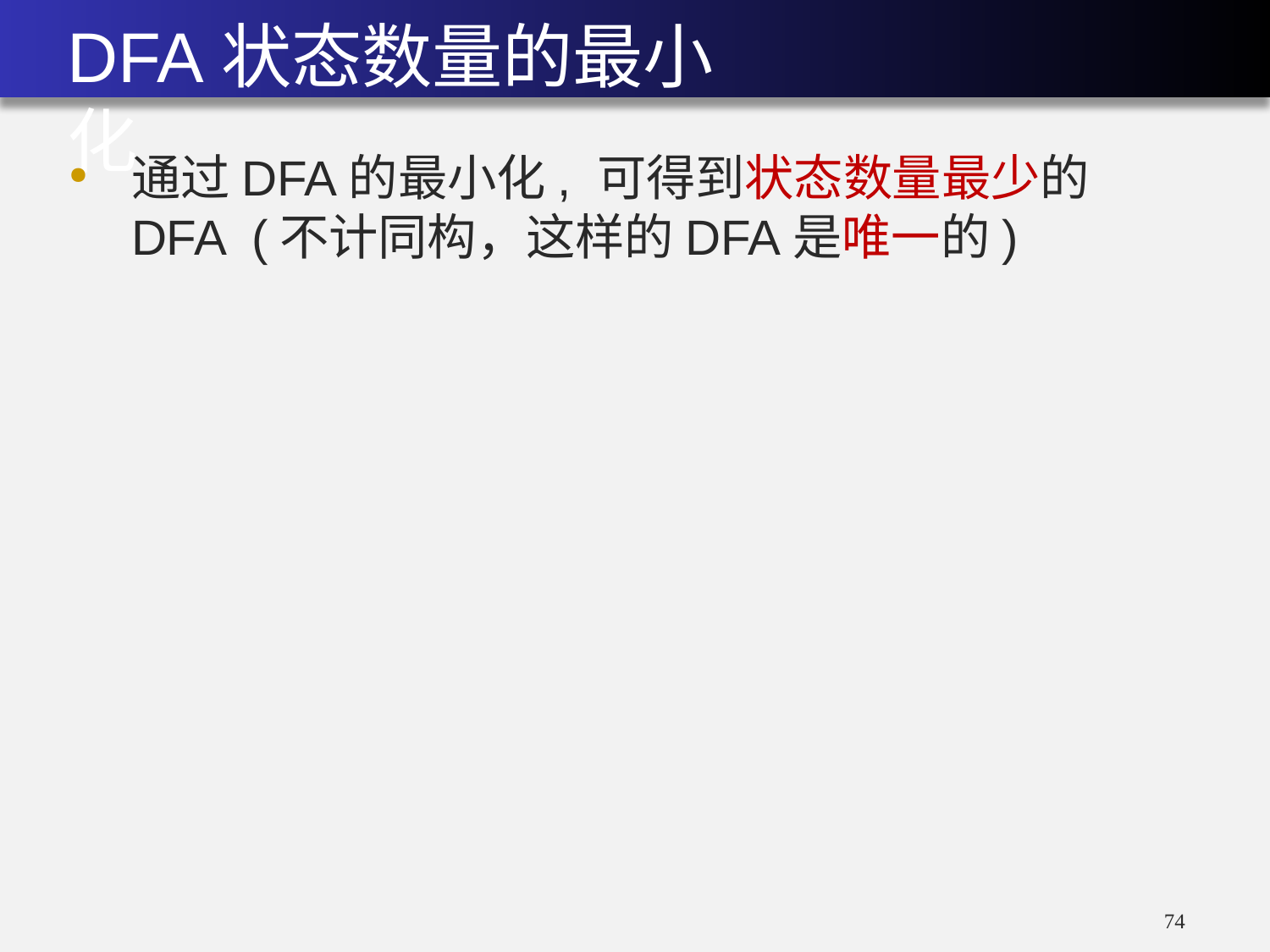

# DFA状态数量的最小化
通过DFA的最小化, 可得到状态数量最少的DFA  (不计同构，这样的DFA是唯一的)
74